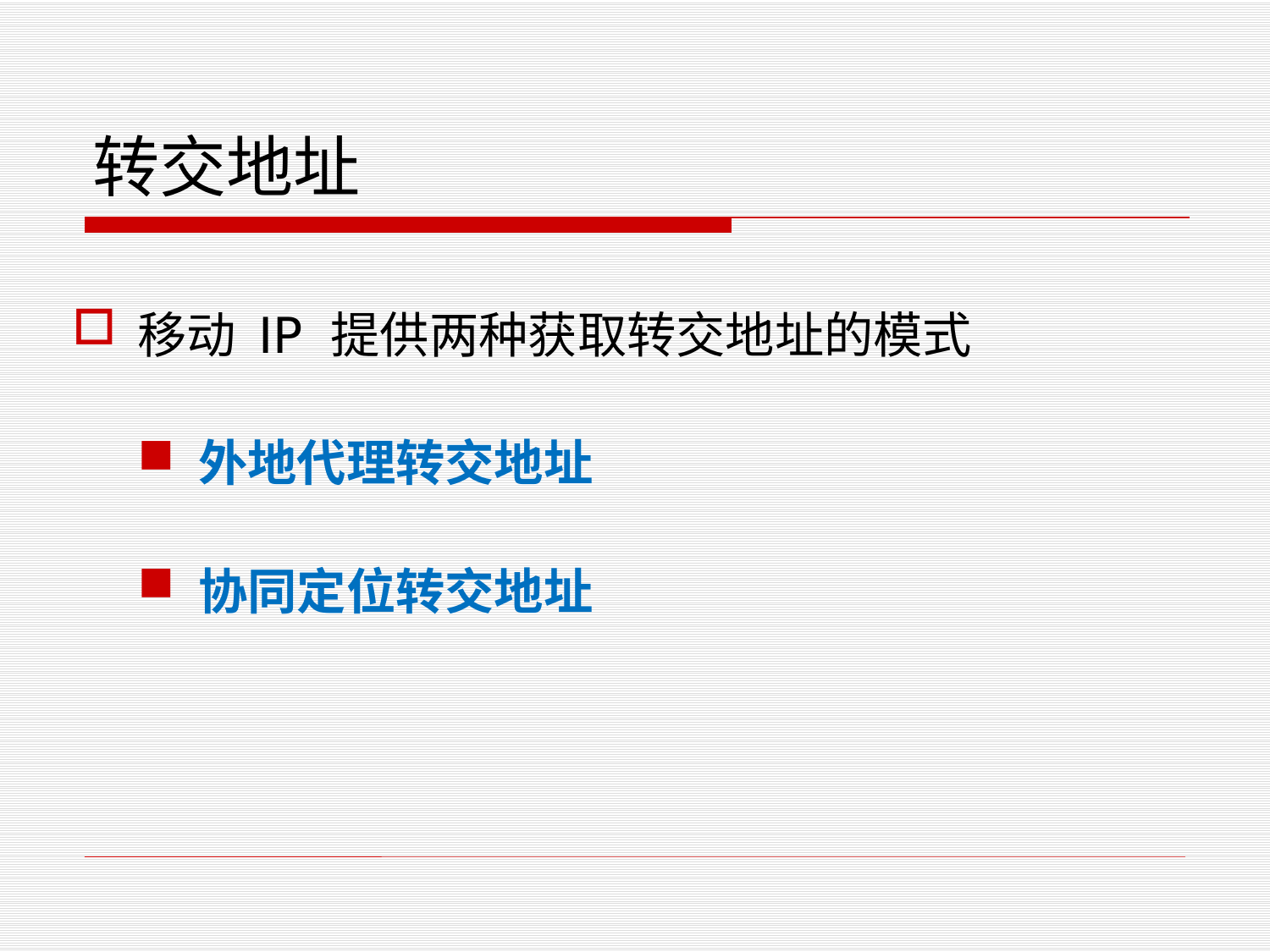

# 转交地址
移动 IP 提供两种获取转交地址的模式
外地代理转交地址
协同定位转交地址